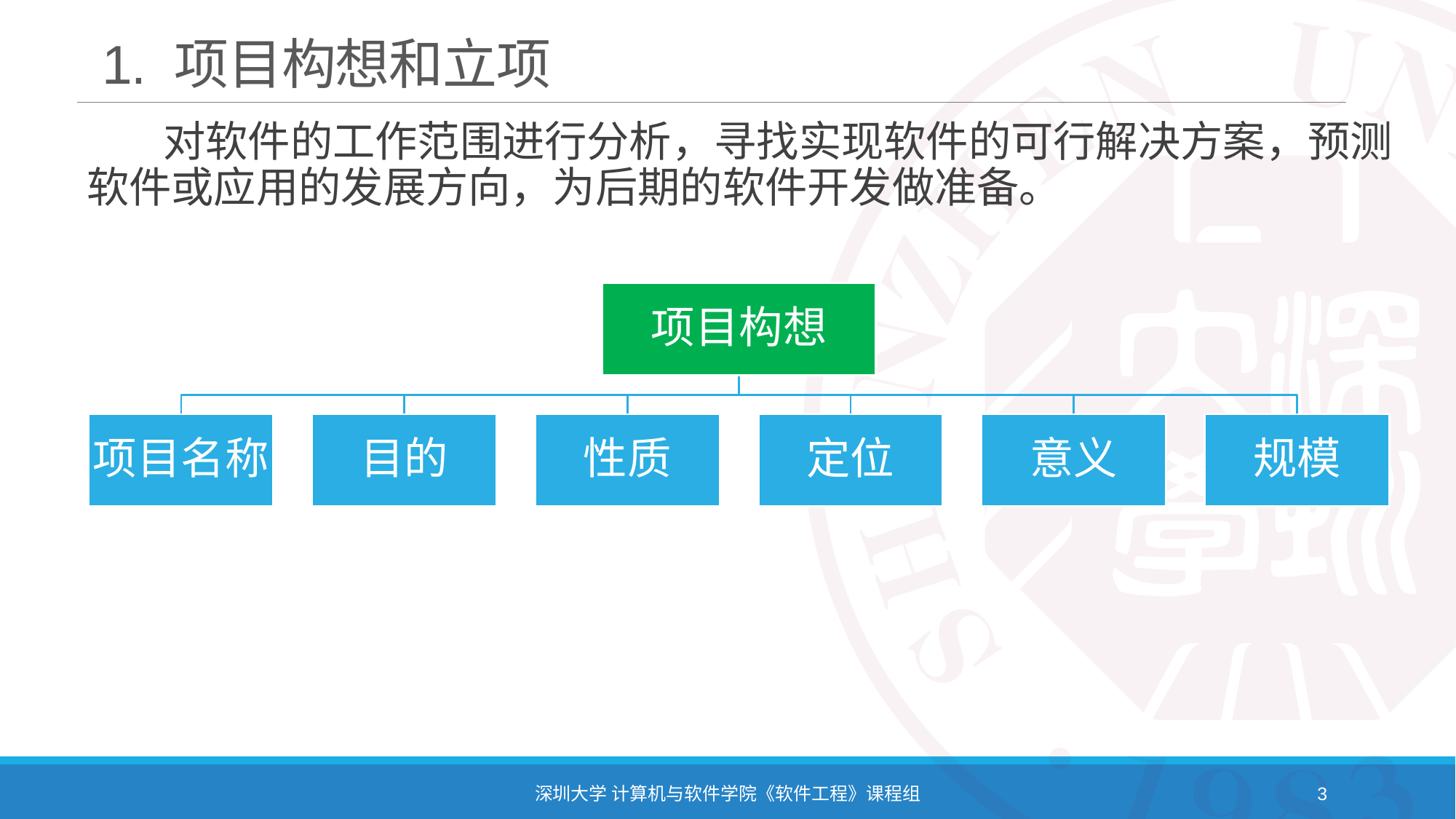

# 1. 项目构想和立项
       对软件的工作范围进行分析，寻找实现软件的可行解决方案，预测软件或应用的发展方向，为后期的软件开发做准备。

项目构想
项目名称
目的
性质
定位
意义
规模
深圳大学 计算机与软件学院《软件工程》课程组
3